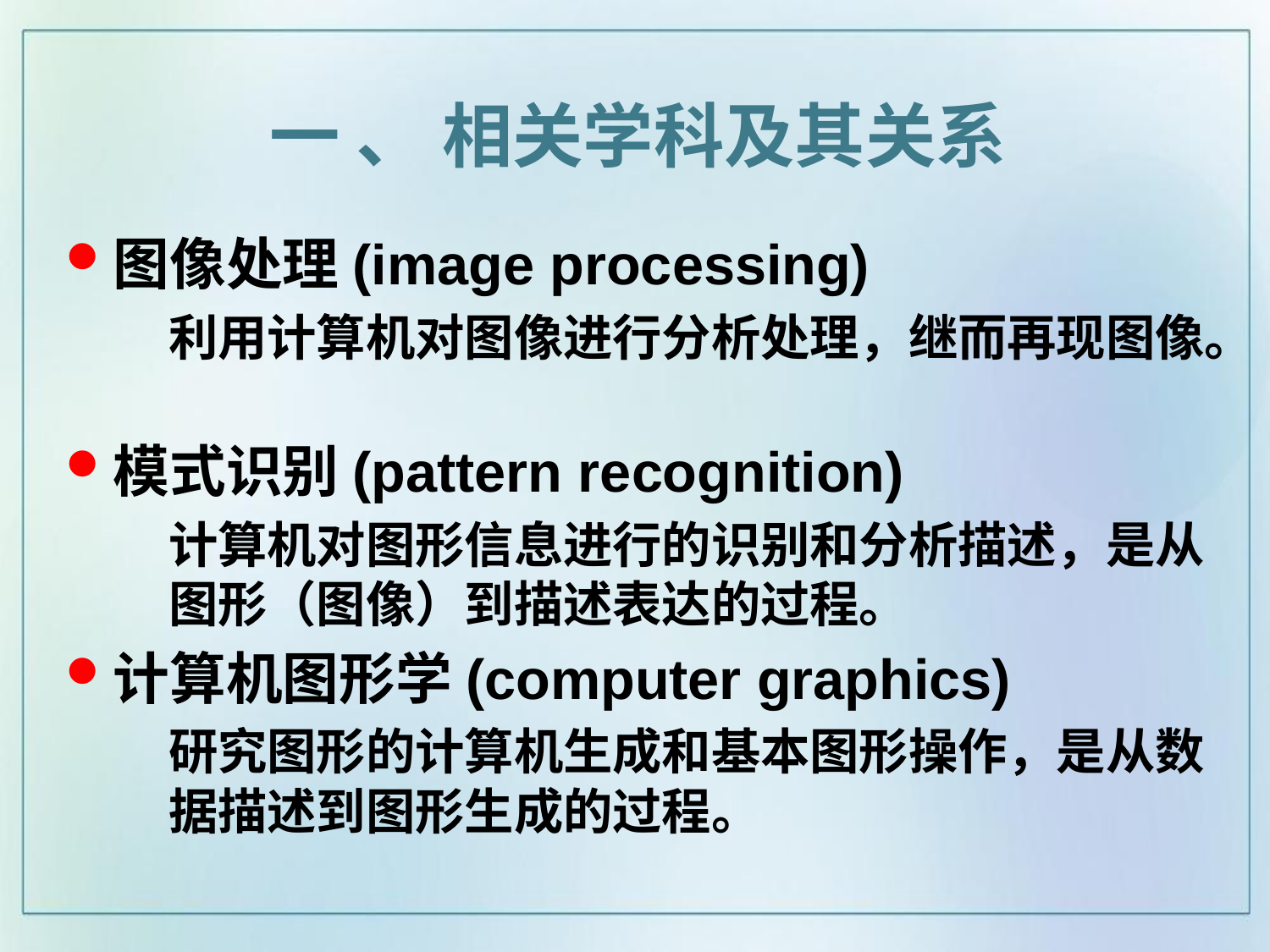

一 、 相关学科及其关系
图像处理(image processing)
	利用计算机对图像进行分析处理，继而再现图像。
模式识别(pattern recognition)
	计算机对图形信息进行的识别和分析描述，是从图形（图像）到描述表达的过程。
计算机图形学(computer graphics)
	研究图形的计算机生成和基本图形操作，是从数据描述到图形生成的过程。